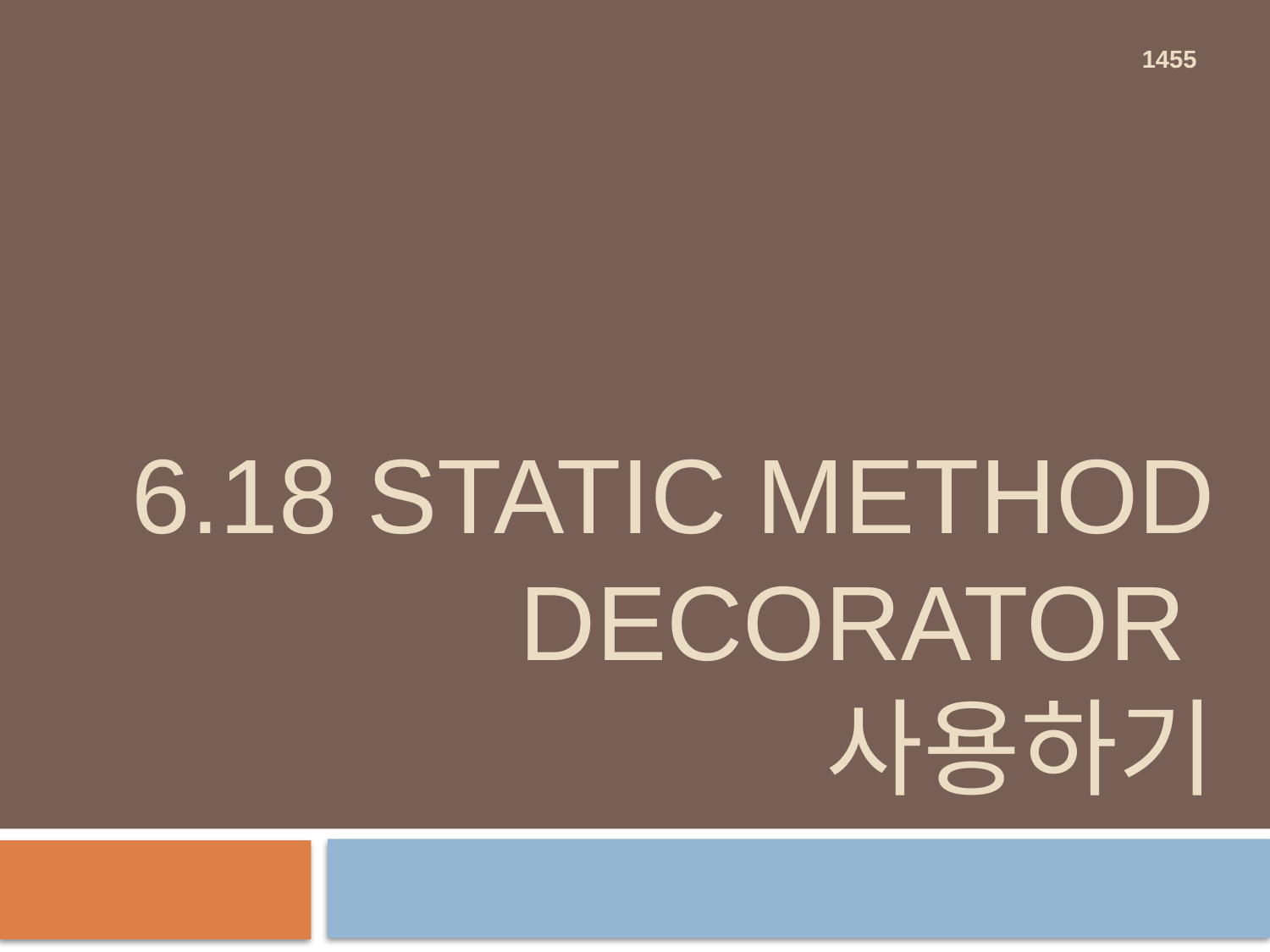

1455
# 6.18 static method decorator 사용하기